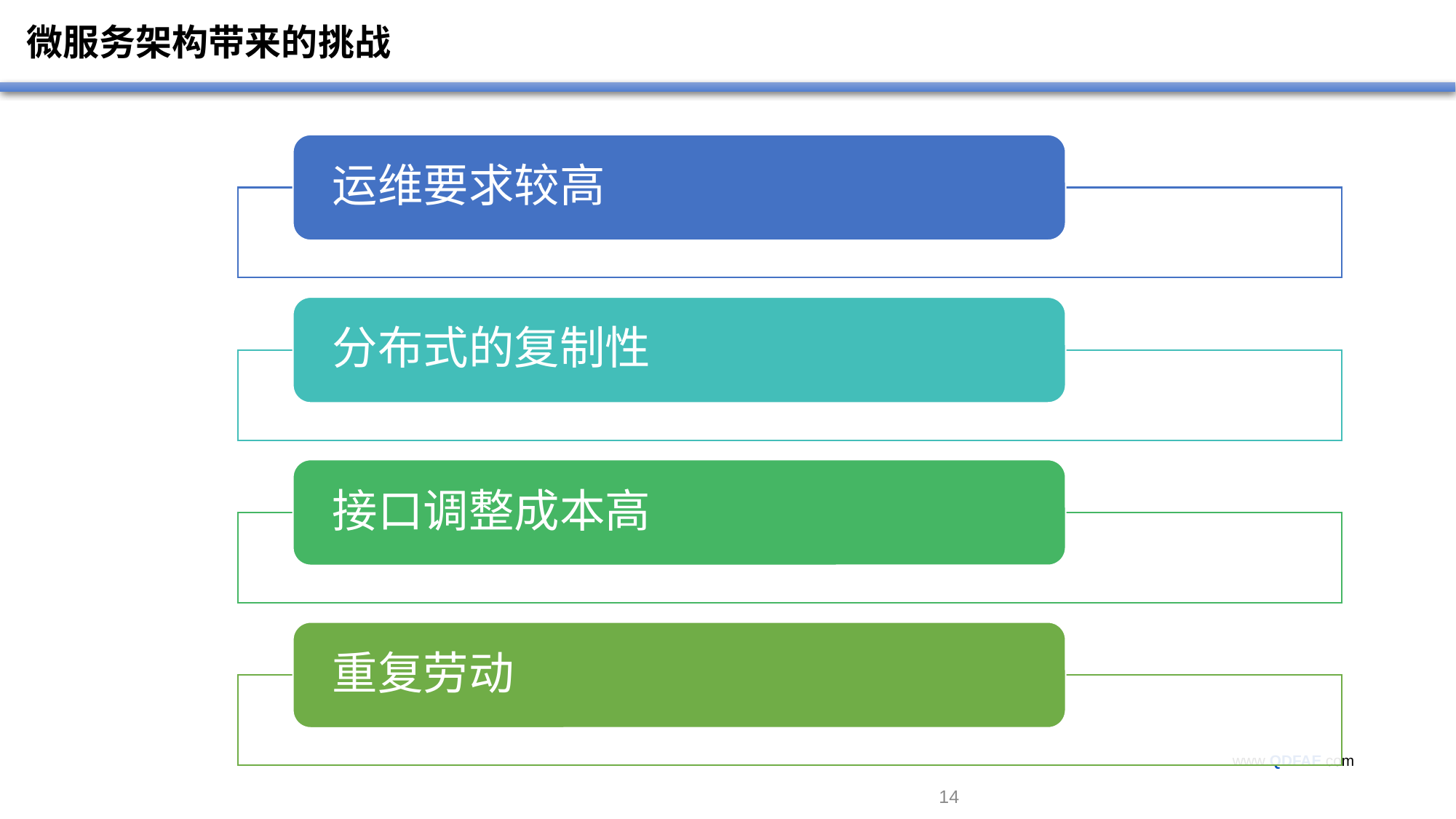

微服务架构带来的挑战
运维要求较高
分布式的复制性
接口调整成本高
重复劳动
                   14